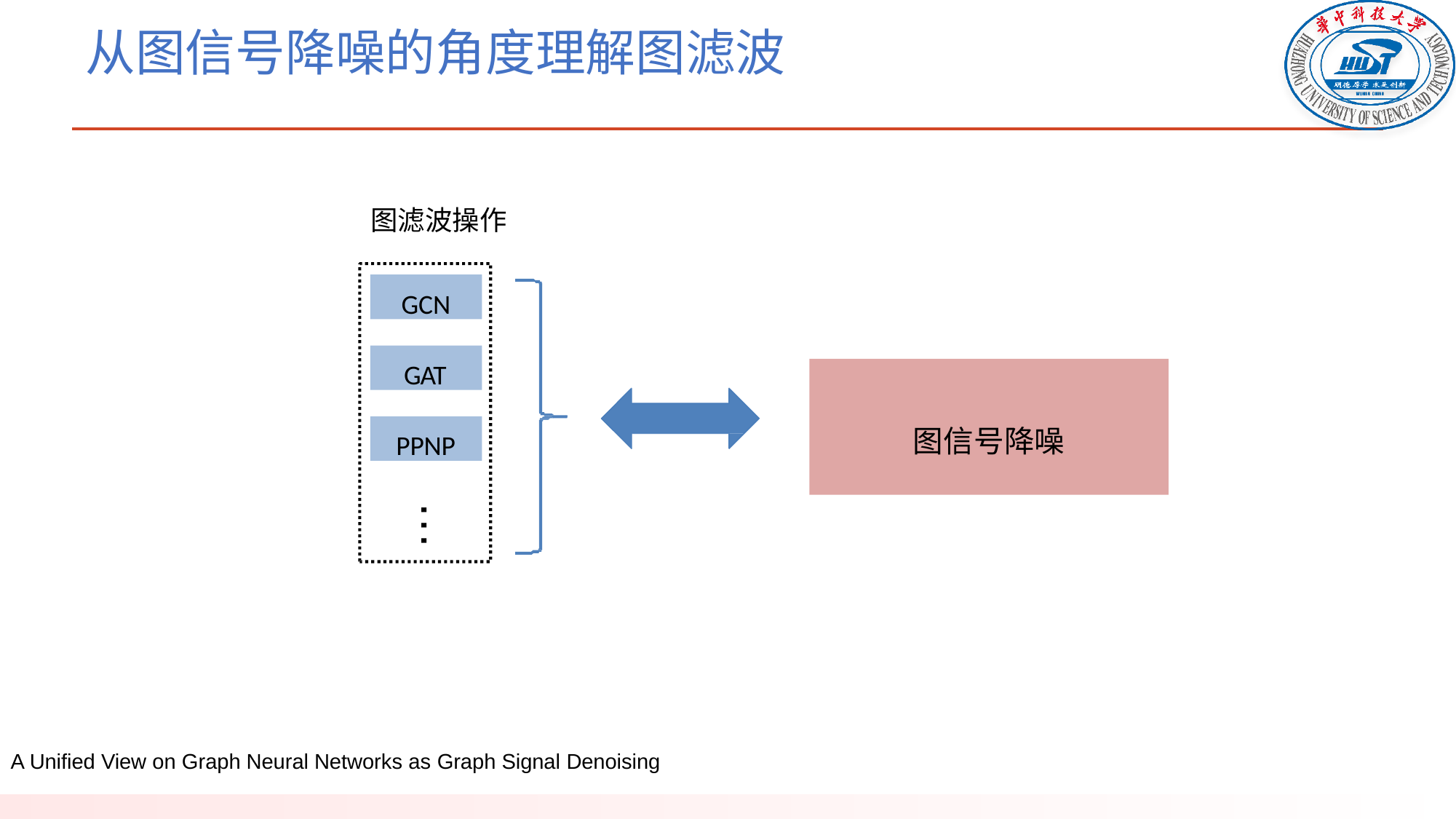

# 从图信号降噪的角度理解图滤波
图滤波操作

GCN

GAT

图信号降噪

PPNP
…
A Unified View on Graph Neural Networks as Graph Signal Denoising